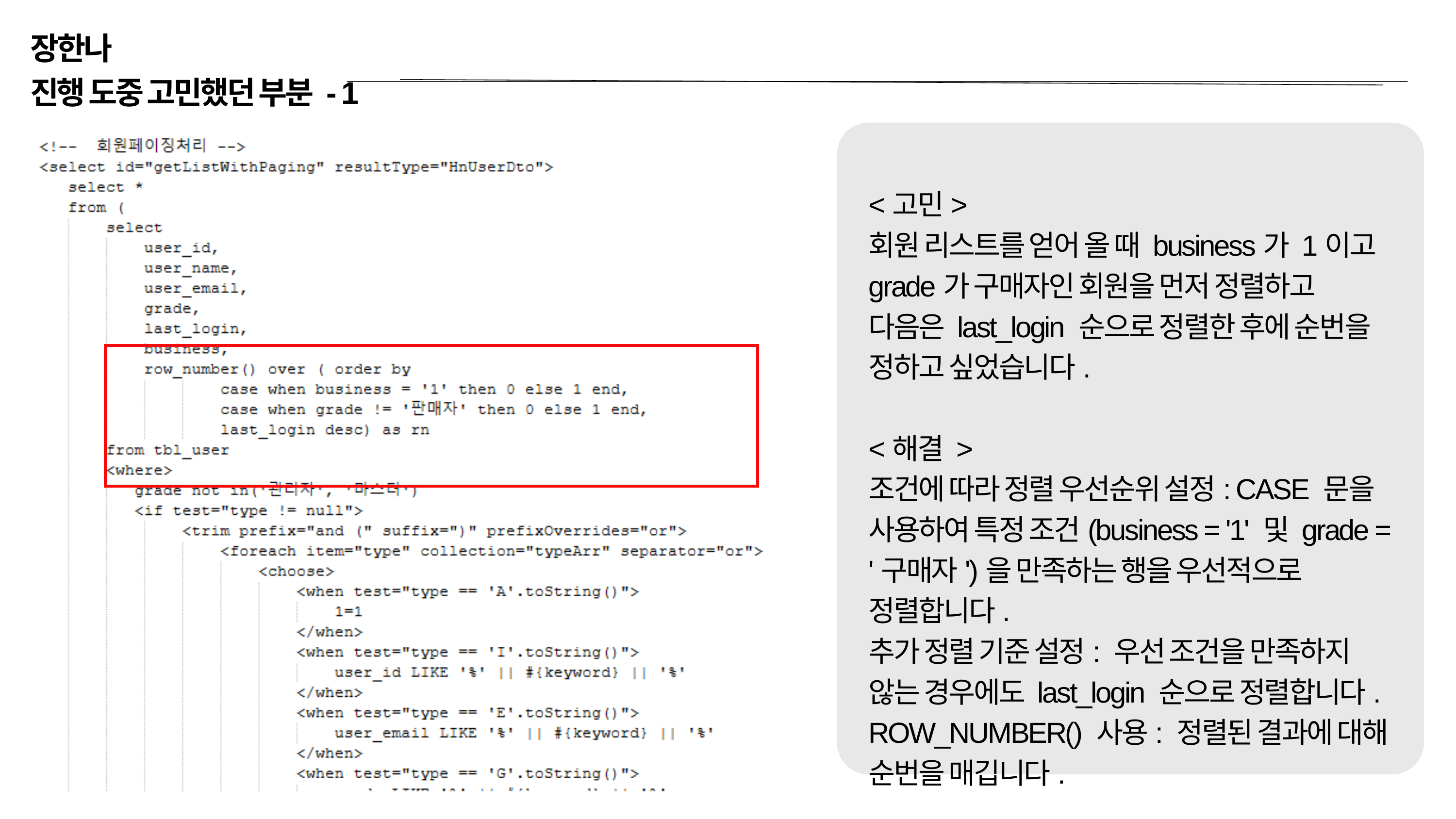

장한나
진행 도중 고민했던 부분 - 1

<고민>
회원 리스트를 얻어 올 때 business가 1이고 grade가 구매자인 회원을 먼저 정렬하고 다음은 last_login 순으로 정렬한 후에 순번을 정하고 싶었습니다.

<해결 >
조건에 따라 정렬 우선순위 설정: CASE 문을 사용하여 특정 조건(business = '1' 및 grade = '구매자')을 만족하는 행을 우선적으로 정렬합니다.
추가 정렬 기준 설정: 우선 조건을 만족하지 않는 경우에도 last_login 순으로 정렬합니다.
ROW_NUMBER() 사용: 정렬된 결과에 대해 순번을 매깁니다.